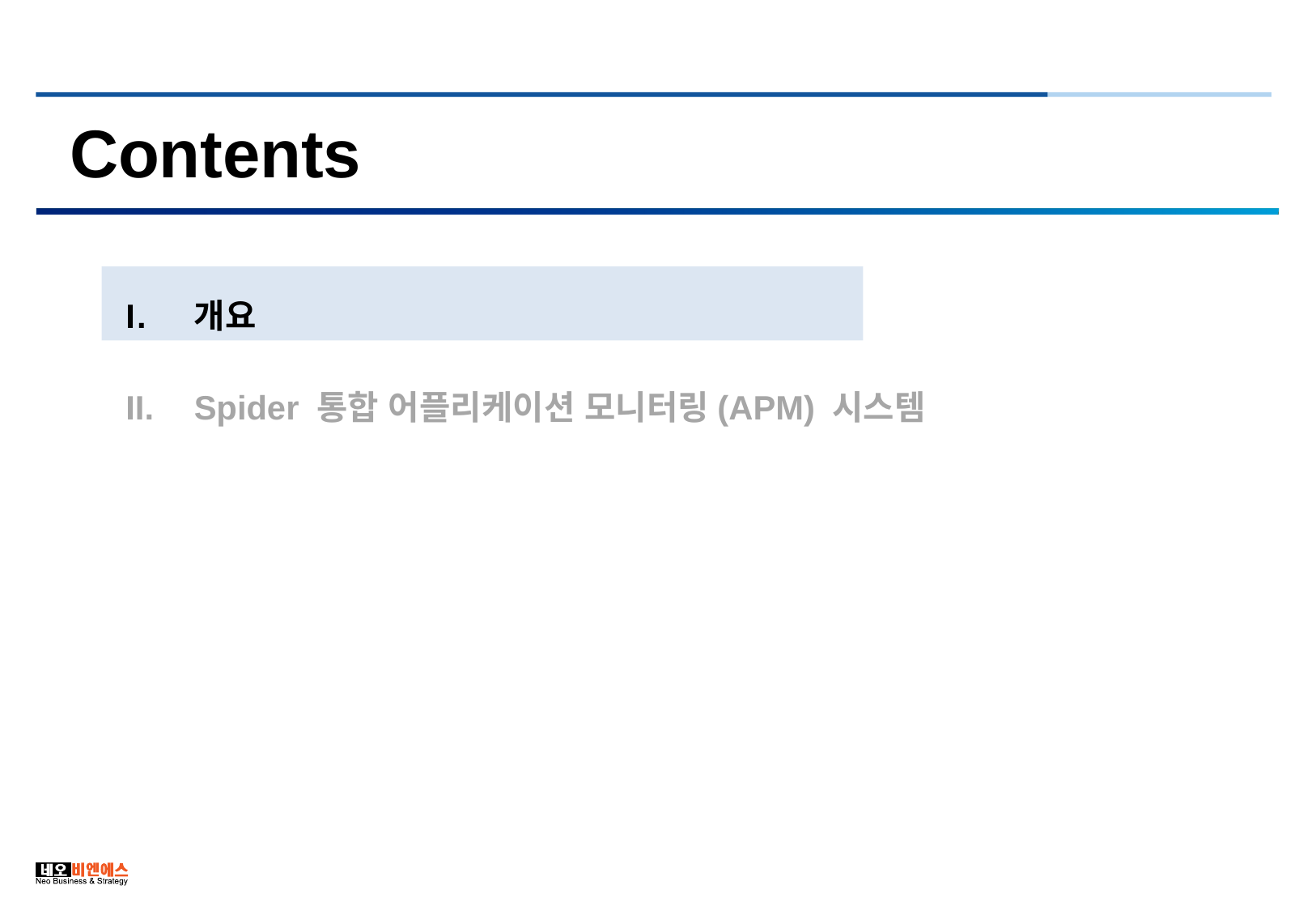

Contents
개요
Spider 통합 어플리케이션 모니터링(APM) 시스템